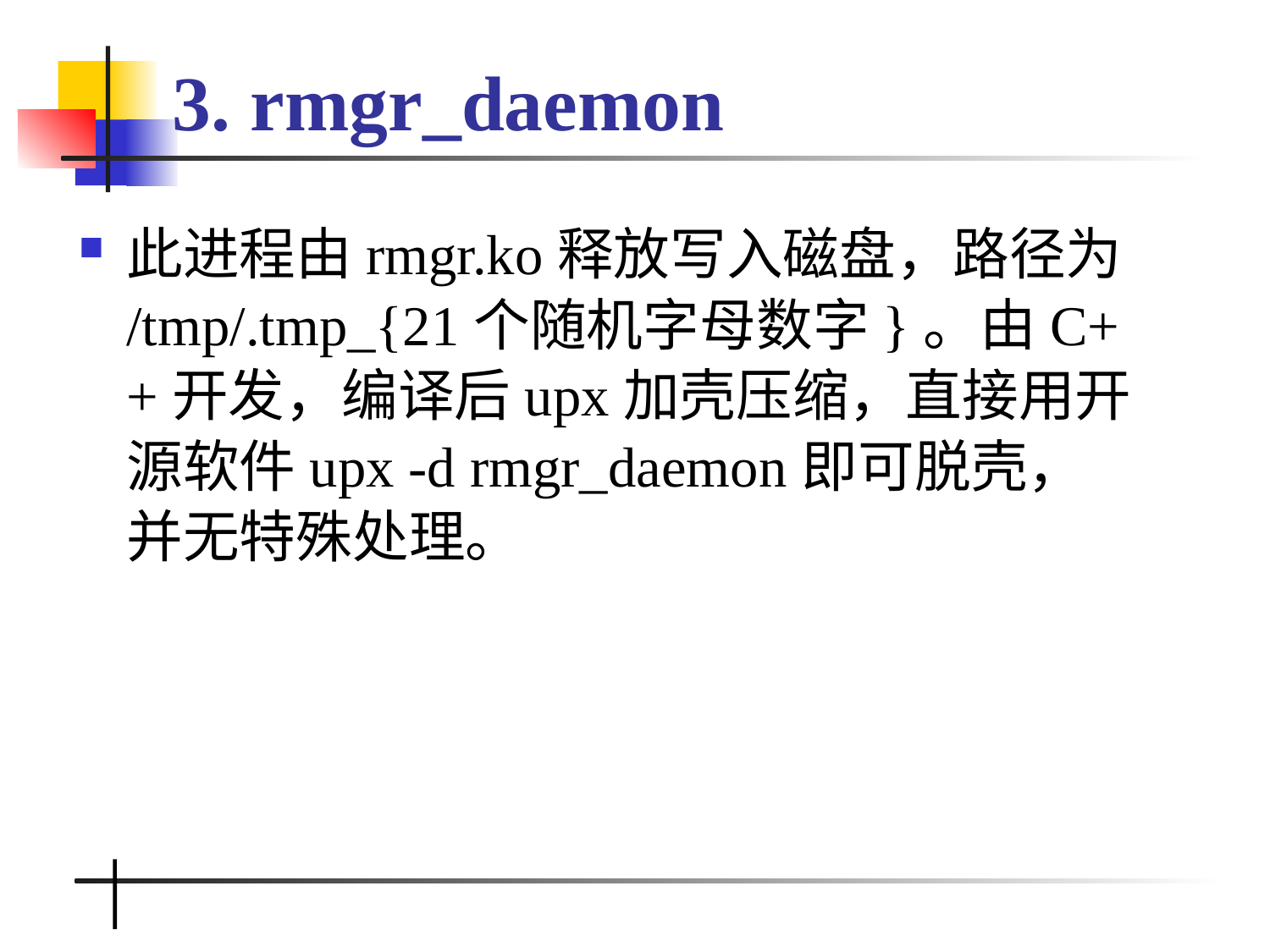

# 3. rmgr_daemon
此进程由rmgr.ko释放写入磁盘，路径为/tmp/.tmp_{21个随机字母数字}。由C++开发，编译后upx加壳压缩，直接用开源软件upx -d rmgr_daemon即可脱壳，并无特殊处理。